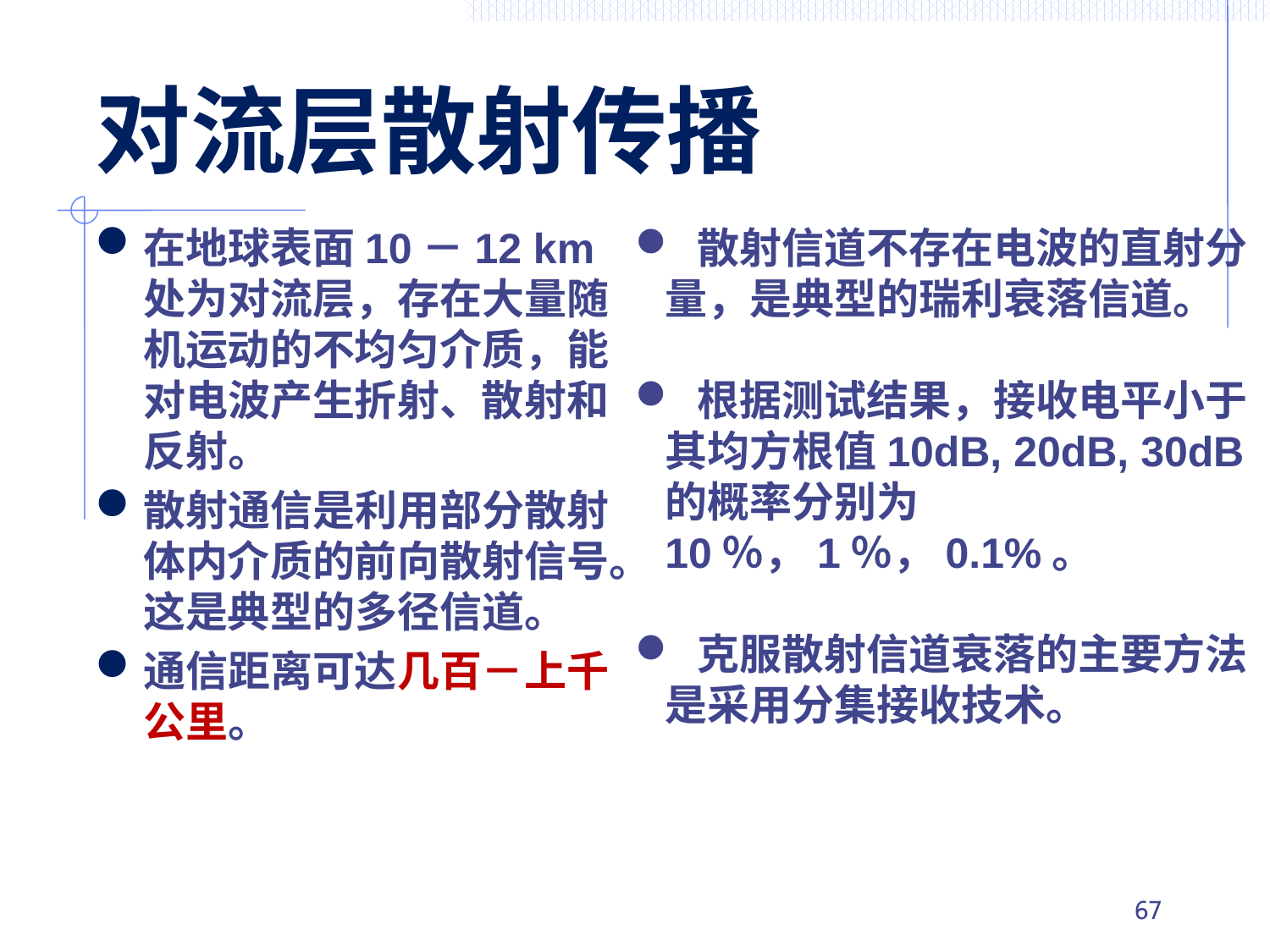

# 对流层散射传播
在地球表面10－12 km处为对流层，存在大量随机运动的不均匀介质，能对电波产生折射、散射和反射。
散射通信是利用部分散射体内介质的前向散射信号。这是典型的多径信道。
通信距离可达几百－上千公里。
 散射信道不存在电波的直射分量，是典型的瑞利衰落信道。

 根据测试结果，接收电平小于其均方根值10dB, 20dB, 30dB的概率分别为10％，1％，0.1%。

 克服散射信道衰落的主要方法是采用分集接收技术。
67